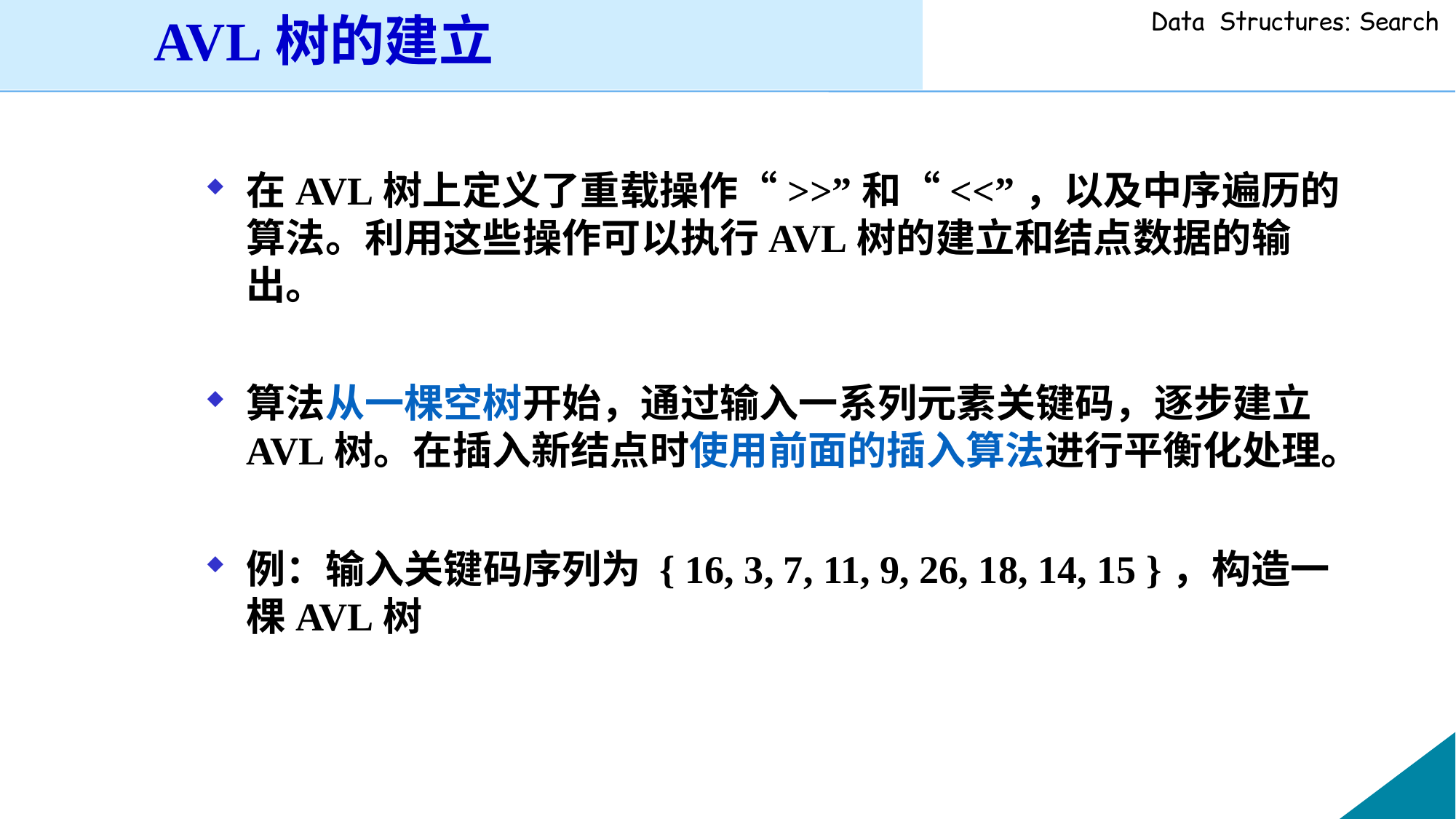

AVL树的建立
在AVL树上定义了重载操作“>>”和“<<”，以及中序遍历的算法。利用这些操作可以执行AVL树的建立和结点数据的输出。

算法从一棵空树开始，通过输入一系列元素关键码，逐步建立AVL树。在插入新结点时使用前面的插入算法进行平衡化处理。

例：输入关键码序列为 { 16, 3, 7, 11, 9, 26, 18, 14, 15 }，构造一棵AVL树